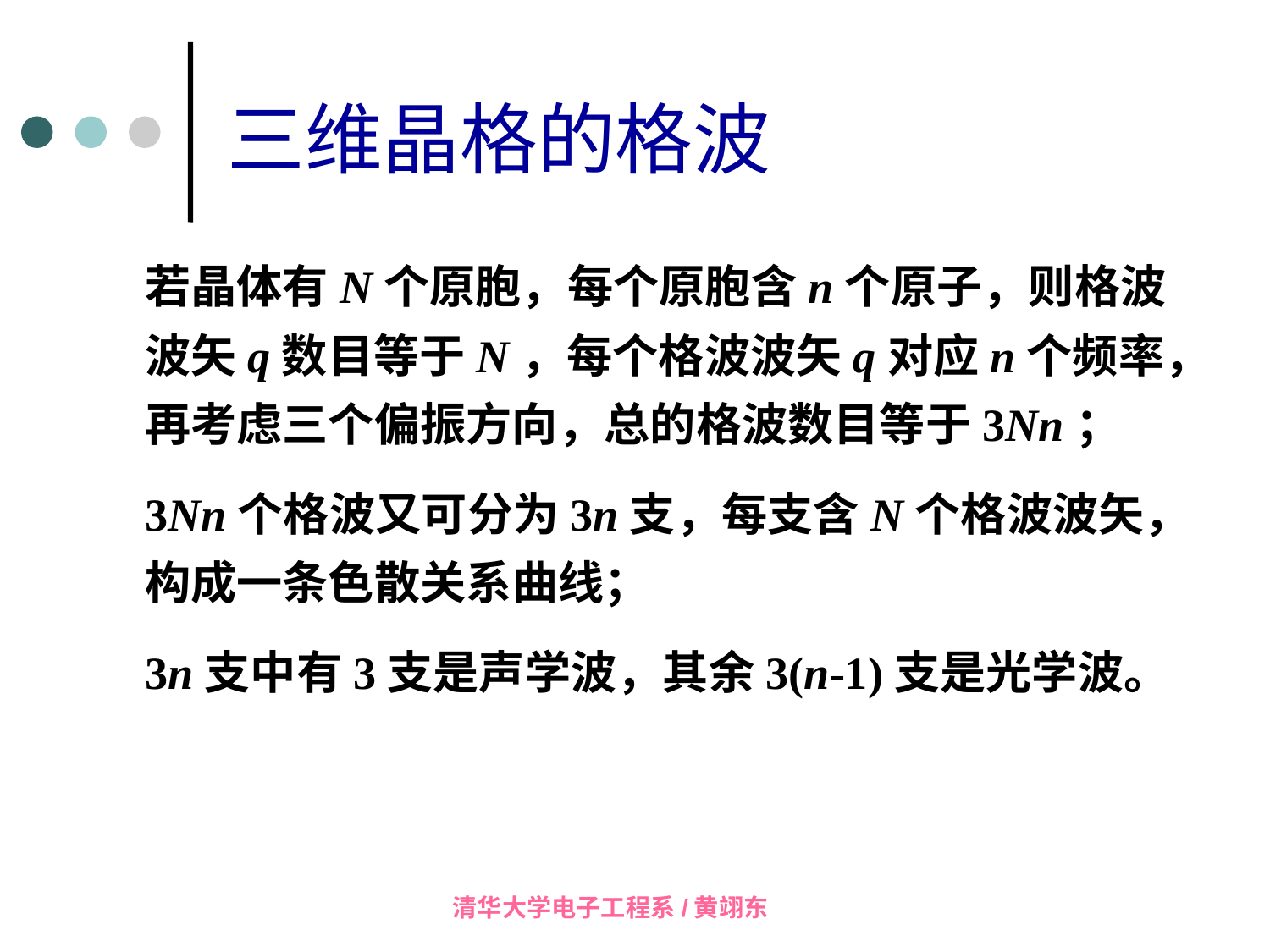

三维晶格的格波
若晶体有N个原胞，每个原胞含n个原子，则格波波矢q数目等于N，每个格波波矢q对应n个频率，再考虑三个偏振方向，总的格波数目等于3Nn；
3Nn个格波又可分为3n支，每支含N个格波波矢，构成一条色散关系曲线；
3n支中有3支是声学波，其余3(n-1)支是光学波。